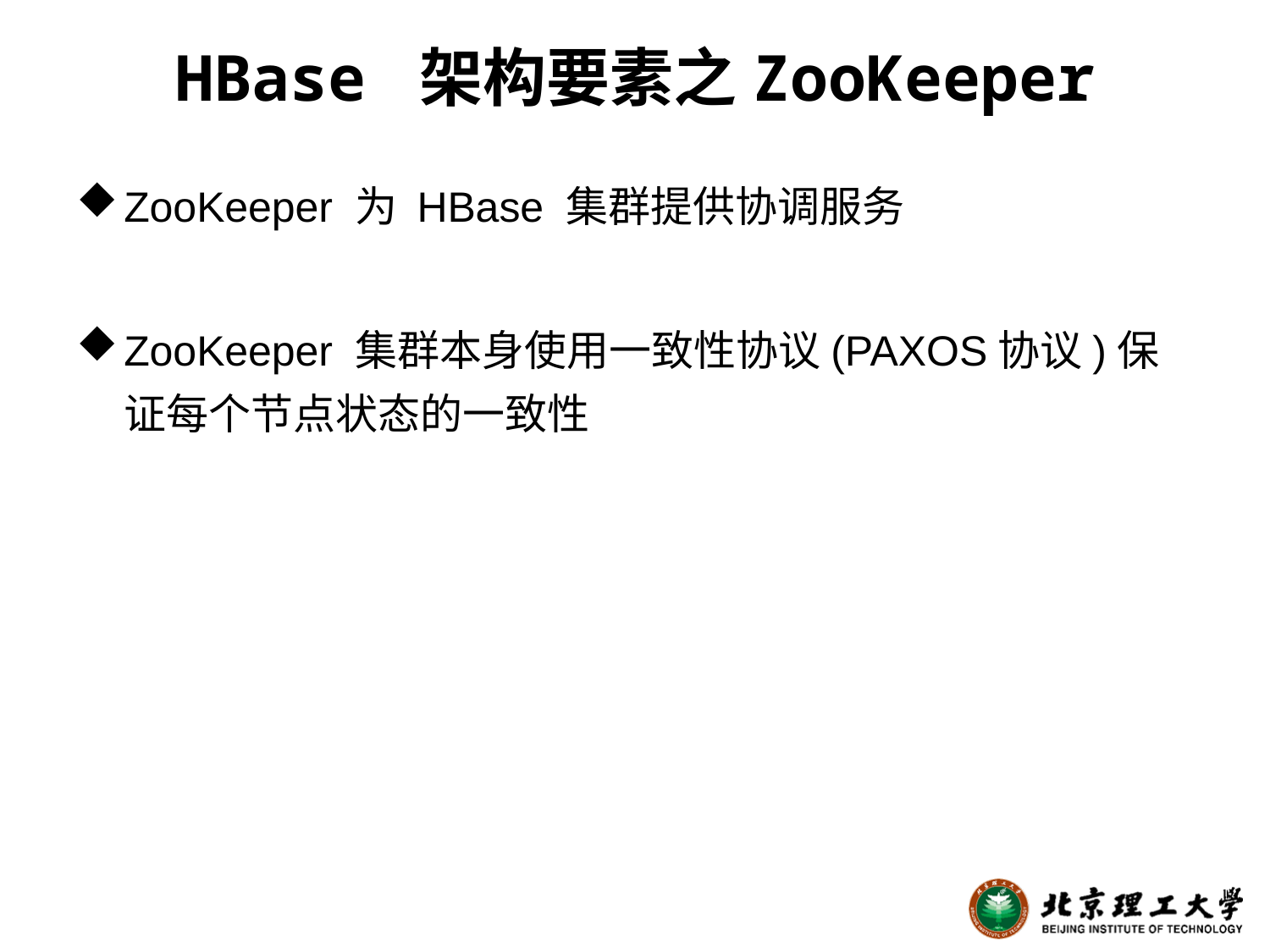

# HBase 架构要素之ZooKeeper
ZooKeeper 为 HBase 集群提供协调服务

ZooKeeper 集群本身使用一致性协议(PAXOS协议)保证每个节点状态的一致性